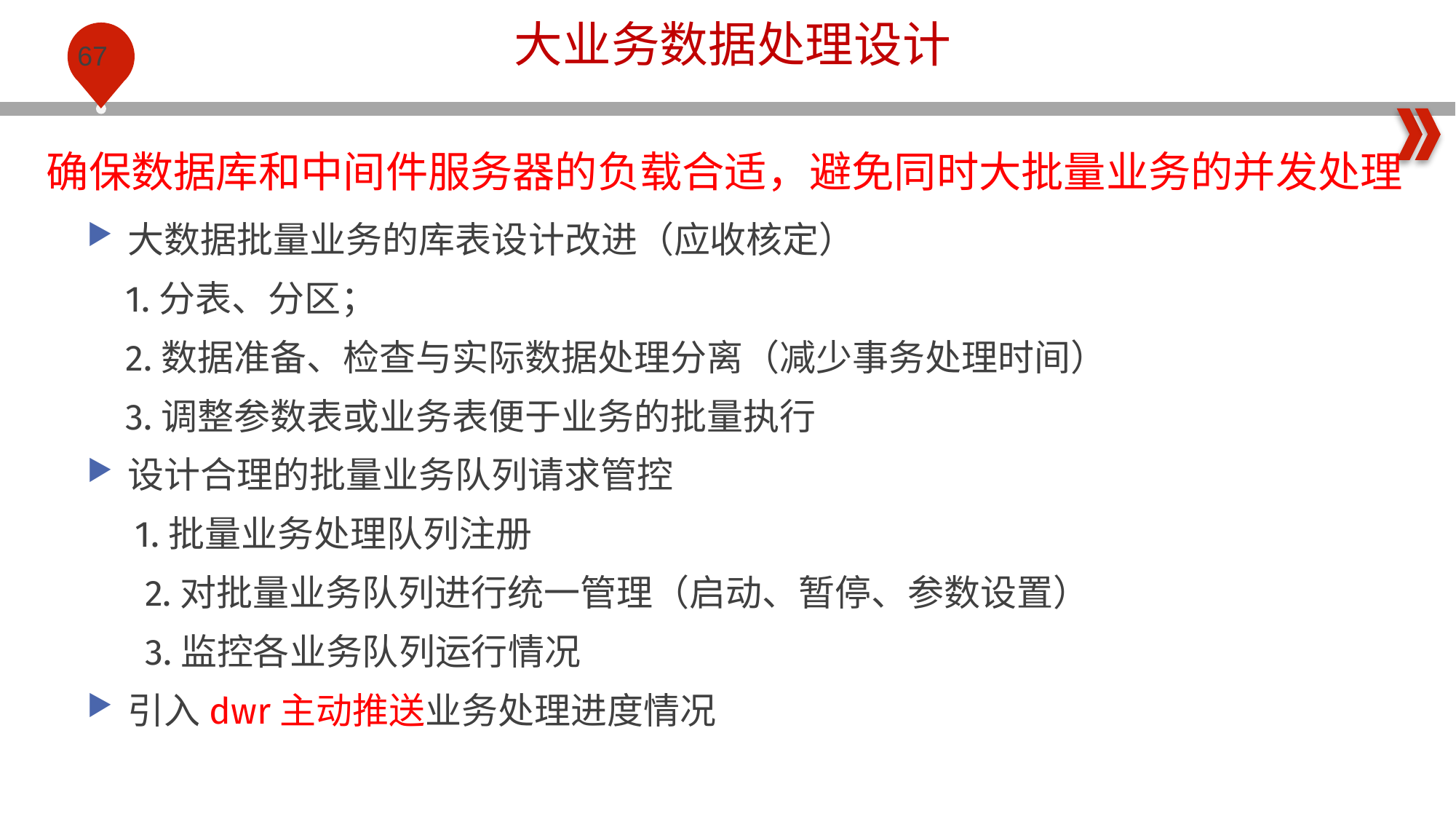

大业务数据处理设计
确保数据库和中间件服务器的负载合适，避免同时大批量业务的并发处理
大数据批量业务的库表设计改进（应收核定）
    1.分表、分区；
    2.数据准备、检查与实际数据处理分离（减少事务处理时间）
    3.调整参数表或业务表便于业务的批量执行
设计合理的批量业务队列请求管控
     1.批量业务处理队列注册
      2.对批量业务队列进行统一管理（启动、暂停、参数设置）
      3.监控各业务队列运行情况
引入dwr主动推送业务处理进度情况